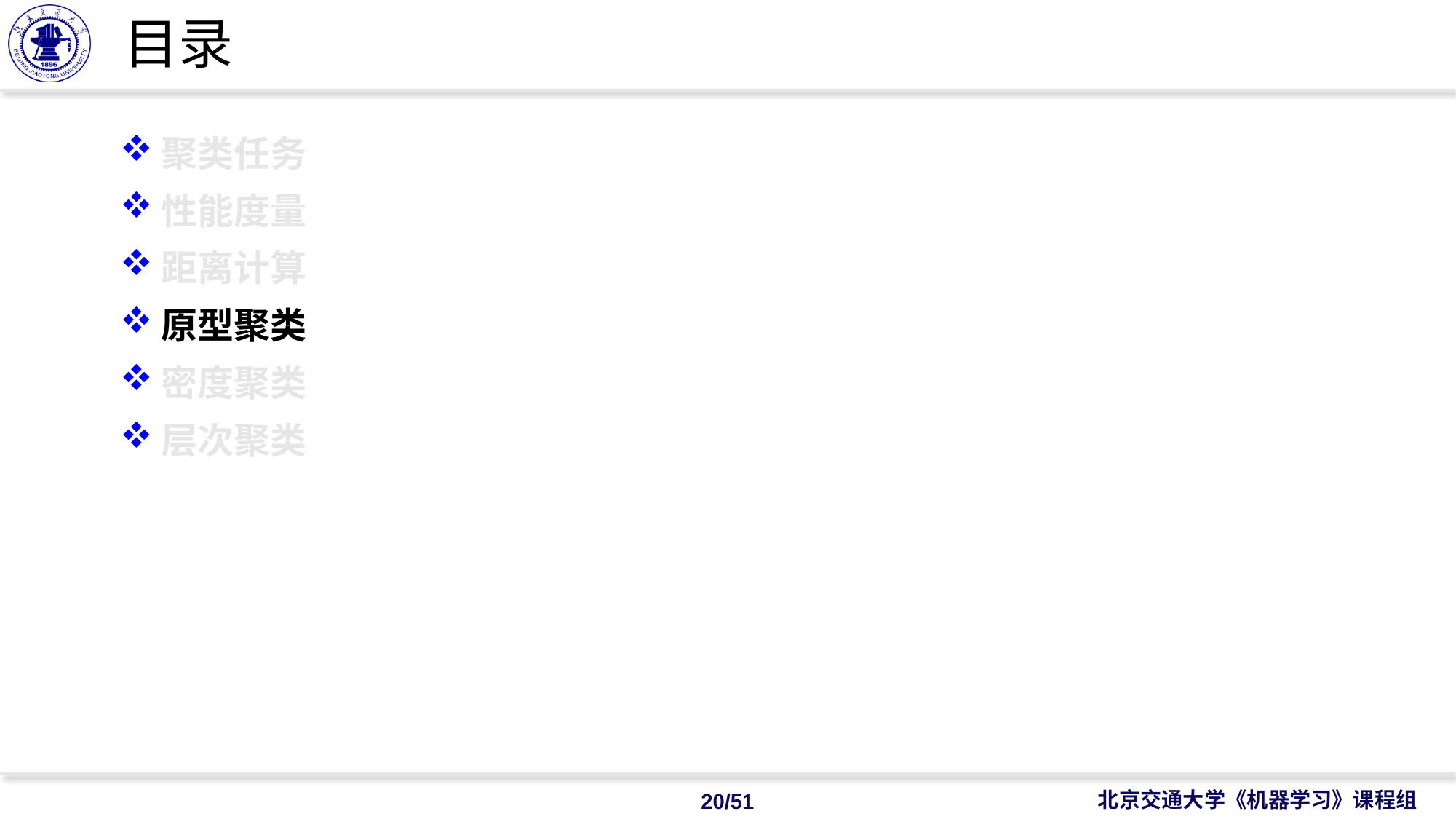

# 目录
聚类任务
性能度量
距离计算
原型聚类
密度聚类
层次聚类